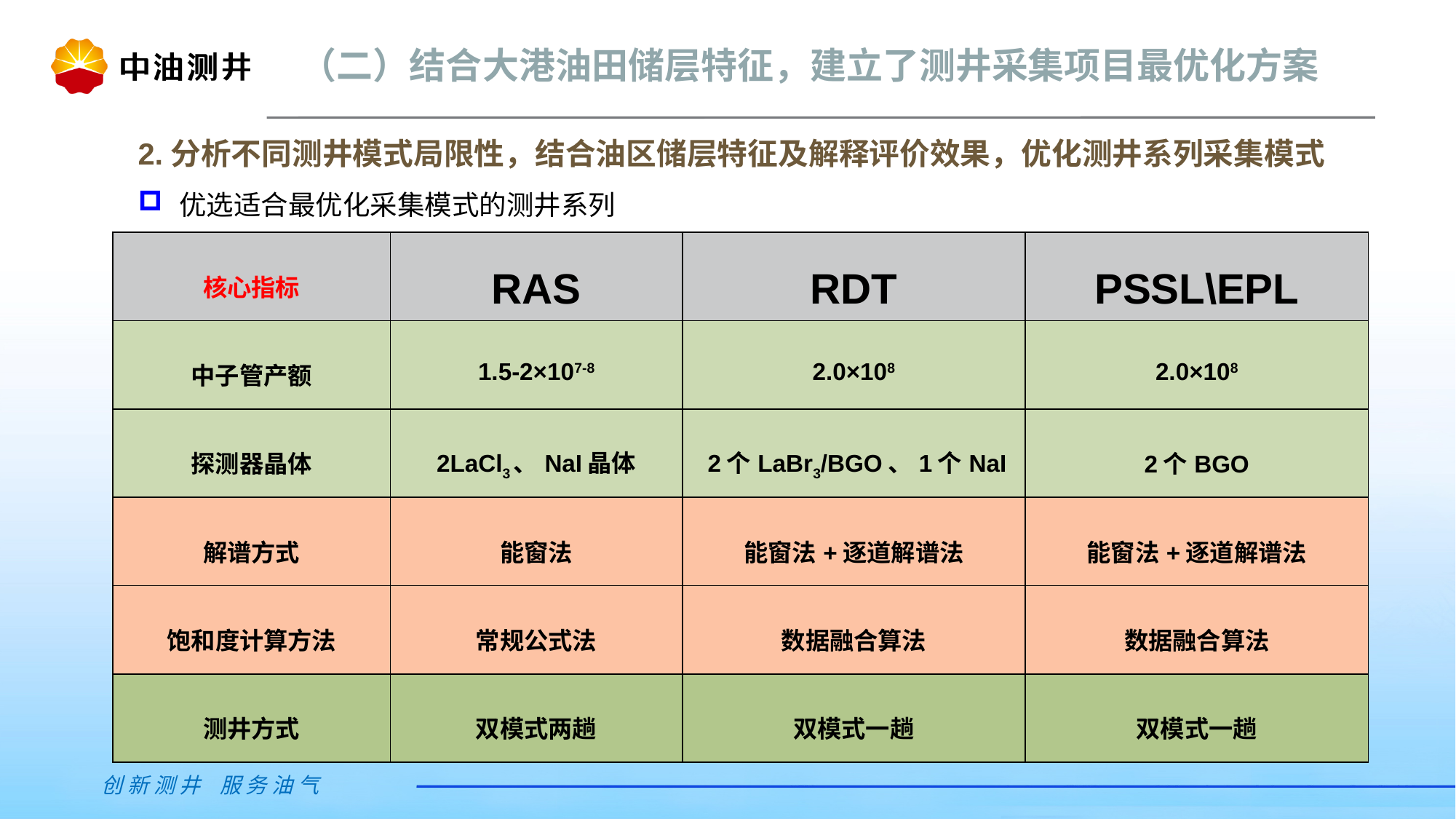

（二）结合大港油田储层特征，建立了测井采集项目最优化方案
2.分析不同测井模式局限性，结合油区储层特征及解释评价效果，优化测井系列采集模式
优选适合最优化采集模式的测井系列
| 核心指标 | RAS | RDT | PSSL\EPL |
| --- | --- | --- | --- |
| 中子管产额 | 1.5-2×107-8 | 2.0×108 | 2.0×108 |
| 探测器晶体 | 2LaCl3、NaI晶体 | 2个LaBr3/BGO、1个NaI | 2个BGO |
| 解谱方式 | 能窗法 | 能窗法+逐道解谱法 | 能窗法+逐道解谱法 |
| 饱和度计算方法 | 常规公式法 | 数据融合算法 | 数据融合算法 |
| 测井方式 | 双模式两趟 | 双模式一趟 | 双模式一趟 |